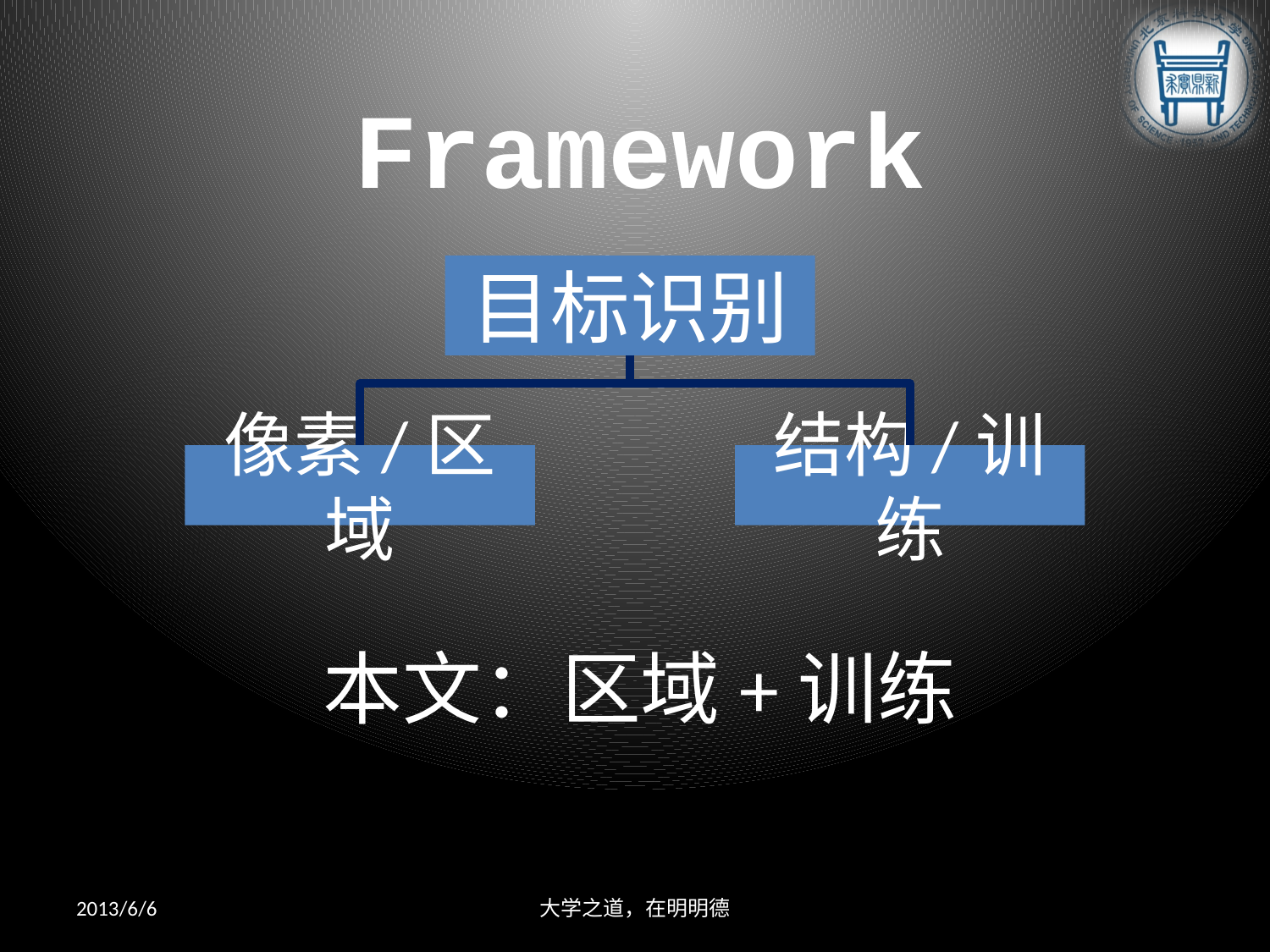

Framework
目标识别
像素/区域
结构/训练
本文：区域+训练
2013/6/6
大学之道，在明明德